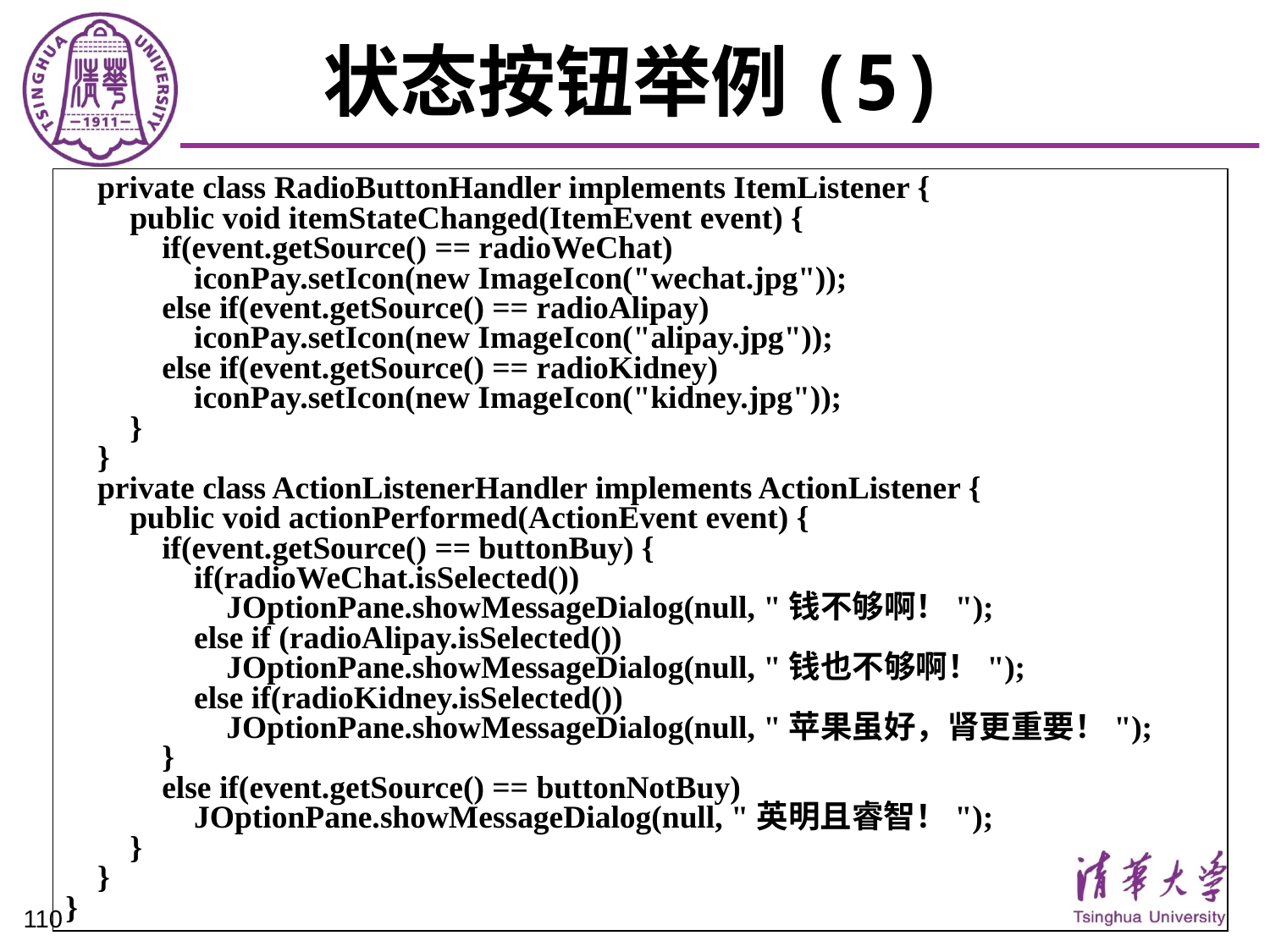

# 状态按钮举例(5)
    private class RadioButtonHandler implements ItemListener {
        public void itemStateChanged(ItemEvent event) {
            if(event.getSource() == radioWeChat)
                iconPay.setIcon(new ImageIcon("wechat.jpg"));
            else if(event.getSource() == radioAlipay)
                iconPay.setIcon(new ImageIcon("alipay.jpg"));
            else if(event.getSource() == radioKidney)
                iconPay.setIcon(new ImageIcon("kidney.jpg"));
        }
    }
    private class ActionListenerHandler implements ActionListener {
        public void actionPerformed(ActionEvent event) {
            if(event.getSource() == buttonBuy) {
                if(radioWeChat.isSelected())
                    JOptionPane.showMessageDialog(null, "钱不够啊！");
                else if (radioAlipay.isSelected())
                    JOptionPane.showMessageDialog(null, "钱也不够啊！");
                else if(radioKidney.isSelected())
                    JOptionPane.showMessageDialog(null, "苹果虽好，肾更重要！");
            }
            else if(event.getSource() == buttonNotBuy)
                JOptionPane.showMessageDialog(null, "英明且睿智！");
        }
    }
}
110